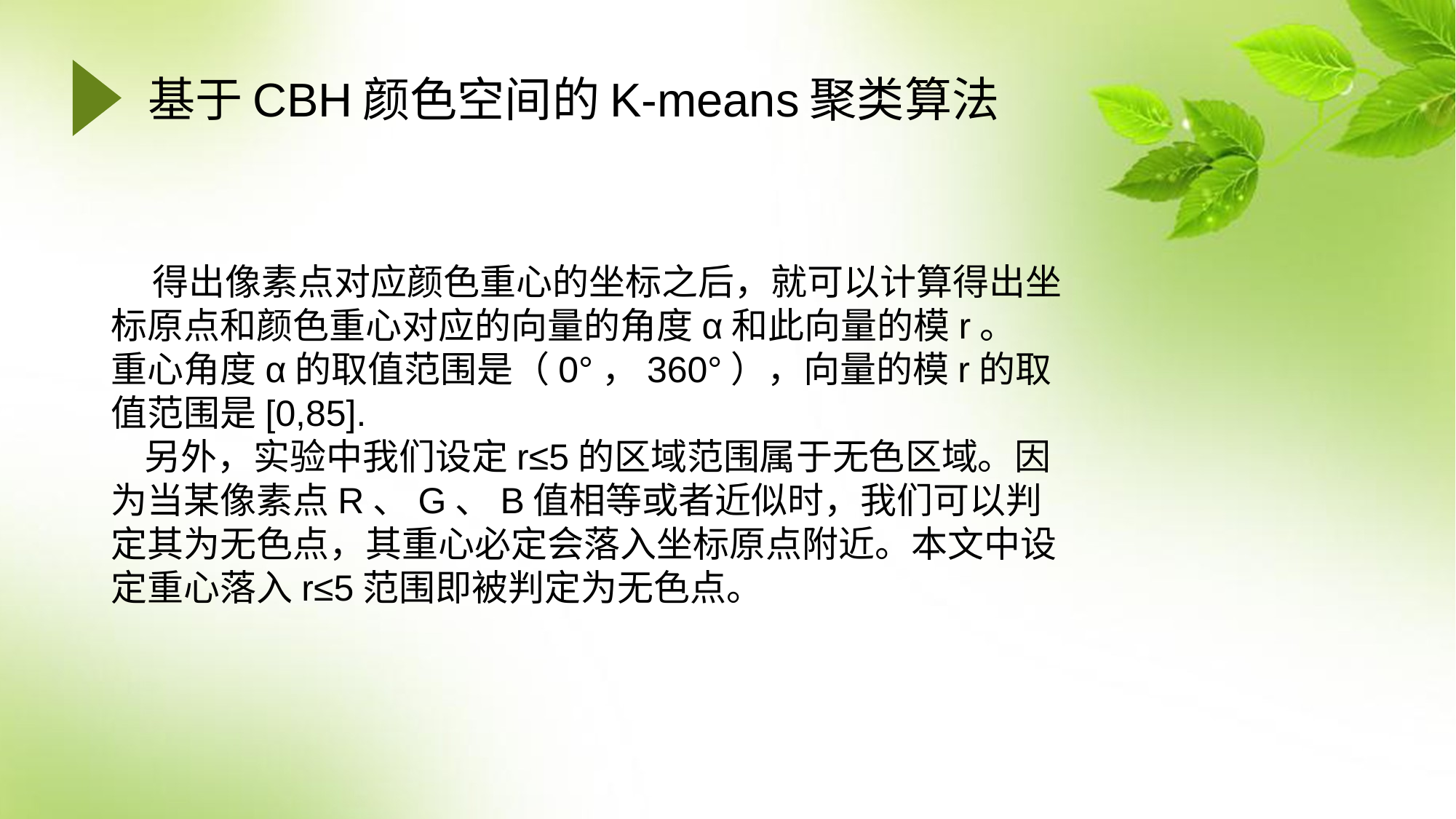

# 基于CBH颜色空间的K-means聚类算法
    得出像素点对应颜色重心的坐标之后，就可以计算得出坐标原点和颜色重心对应的向量的角度α和此向量的模r。
重心角度α的取值范围是（0°，360°），向量的模r的取值范围是[0,85].
   另外，实验中我们设定r≤5的区域范围属于无色区域。因为当某像素点R、G、B值相等或者近似时，我们可以判定其为无色点，其重心必定会落入坐标原点附近。本文中设定重心落入r≤5范围即被判定为无色点。